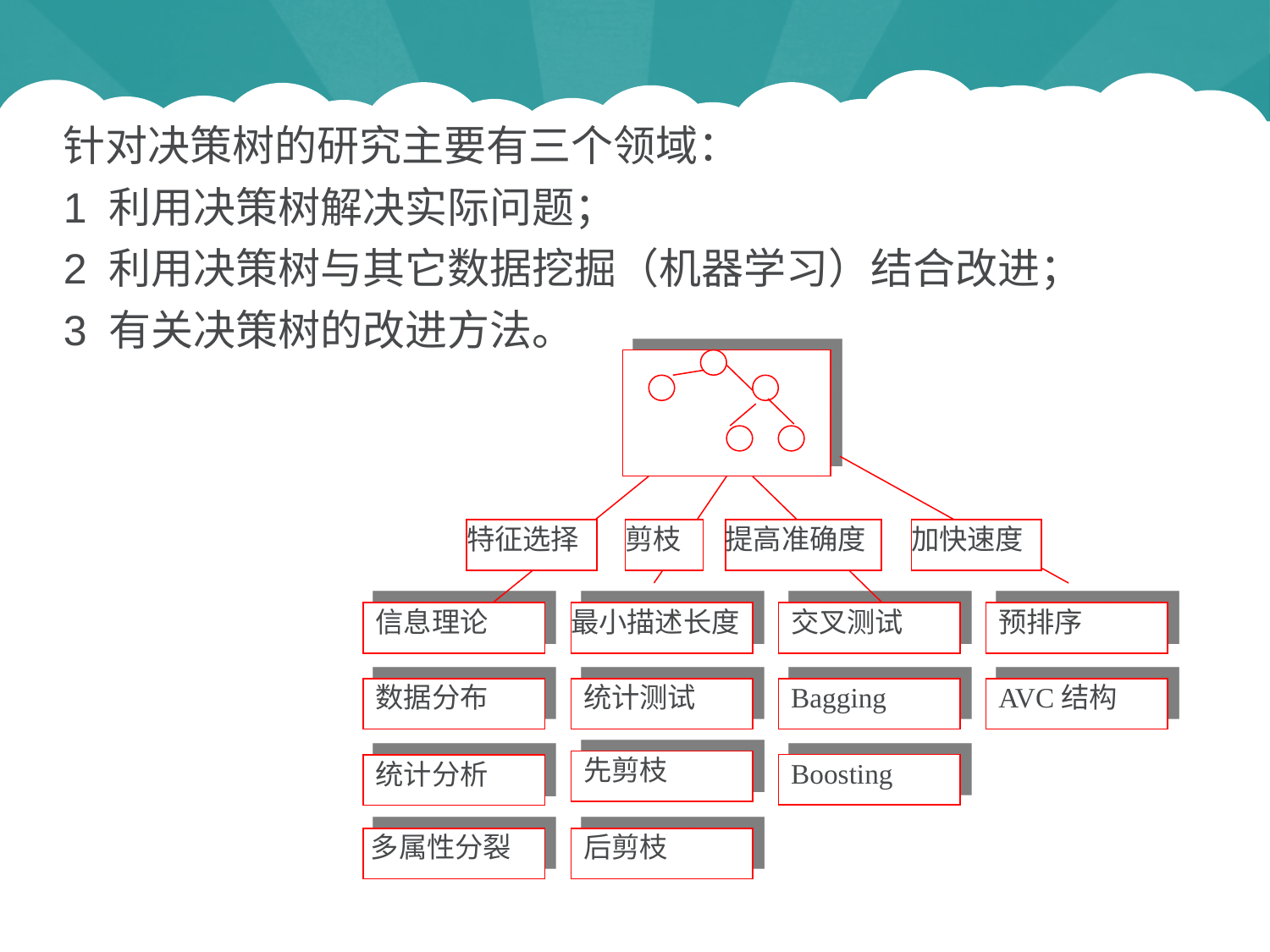

针对决策树的研究主要有三个领域：
1 利用决策树解决实际问题；
2 利用决策树与其它数据挖掘（机器学习）结合改进；
3 有关决策树的改进方法。

特征选择
剪枝
提高准确度
加快速度
信息理论
最小描述长度
交叉测试
预排序
数据分布
统计测试
Bagging
AVC结构
先剪枝
Boosting
统计分析
多属性分裂
后剪枝